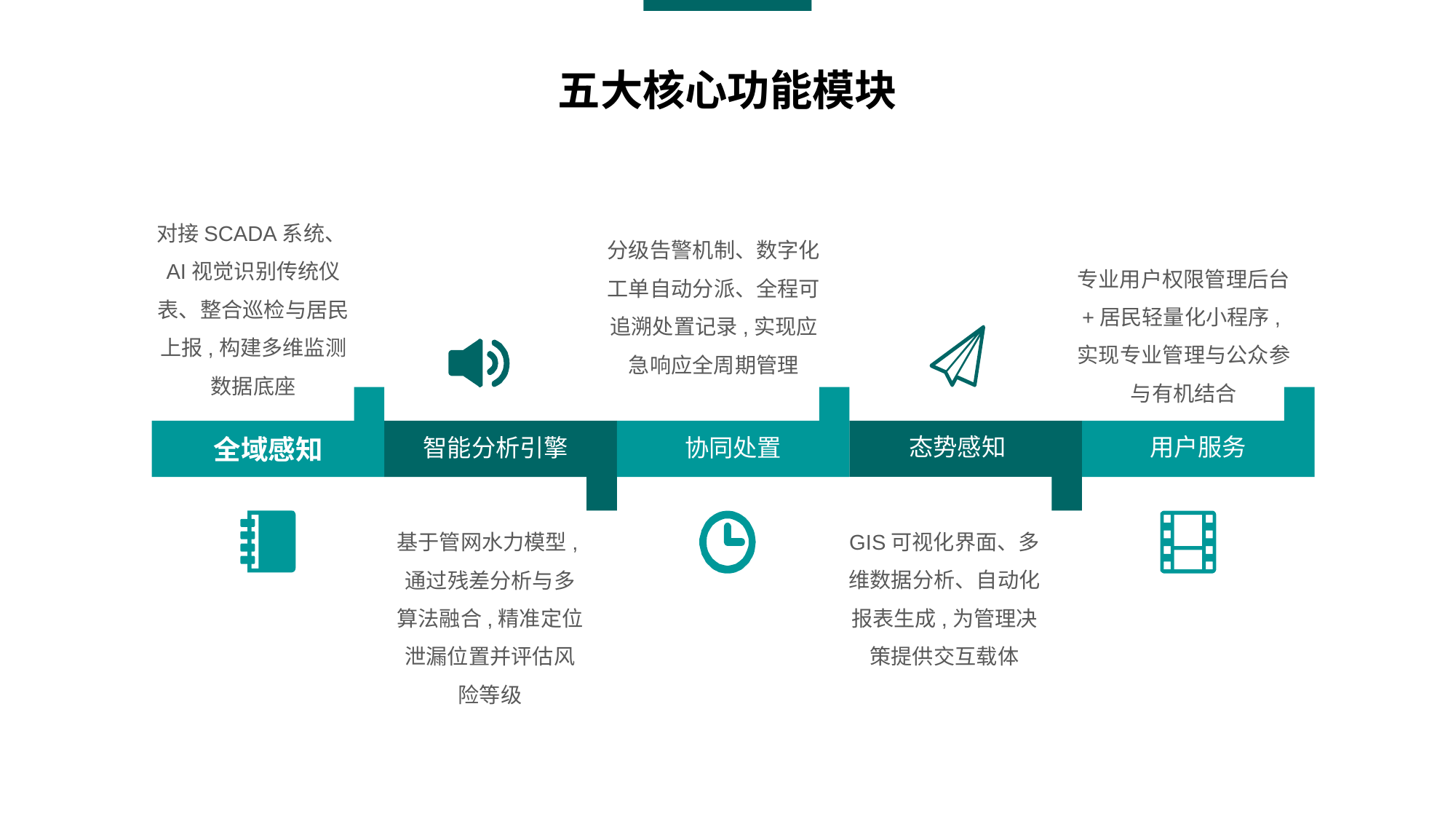

五大核心功能模块
对接SCADA系统、AI视觉识别传统仪表、整合巡检与居民上报,构建多维监测数据底座

分级告警机制、数字化工单自动分派、全程可追溯处置记录,实现应急响应全周期管理

专业用户权限管理后台+居民轻量化小程序,实现专业管理与公众参与有机结合

全域感知
态势感知
用户服务
协同处置
智能分析引擎
GIS可视化界面、多维数据分析、自动化报表生成,为管理决策提供交互载体

基于管网水力模型,通过残差分析与多算法融合,精准定位泄漏位置并评估风险等级